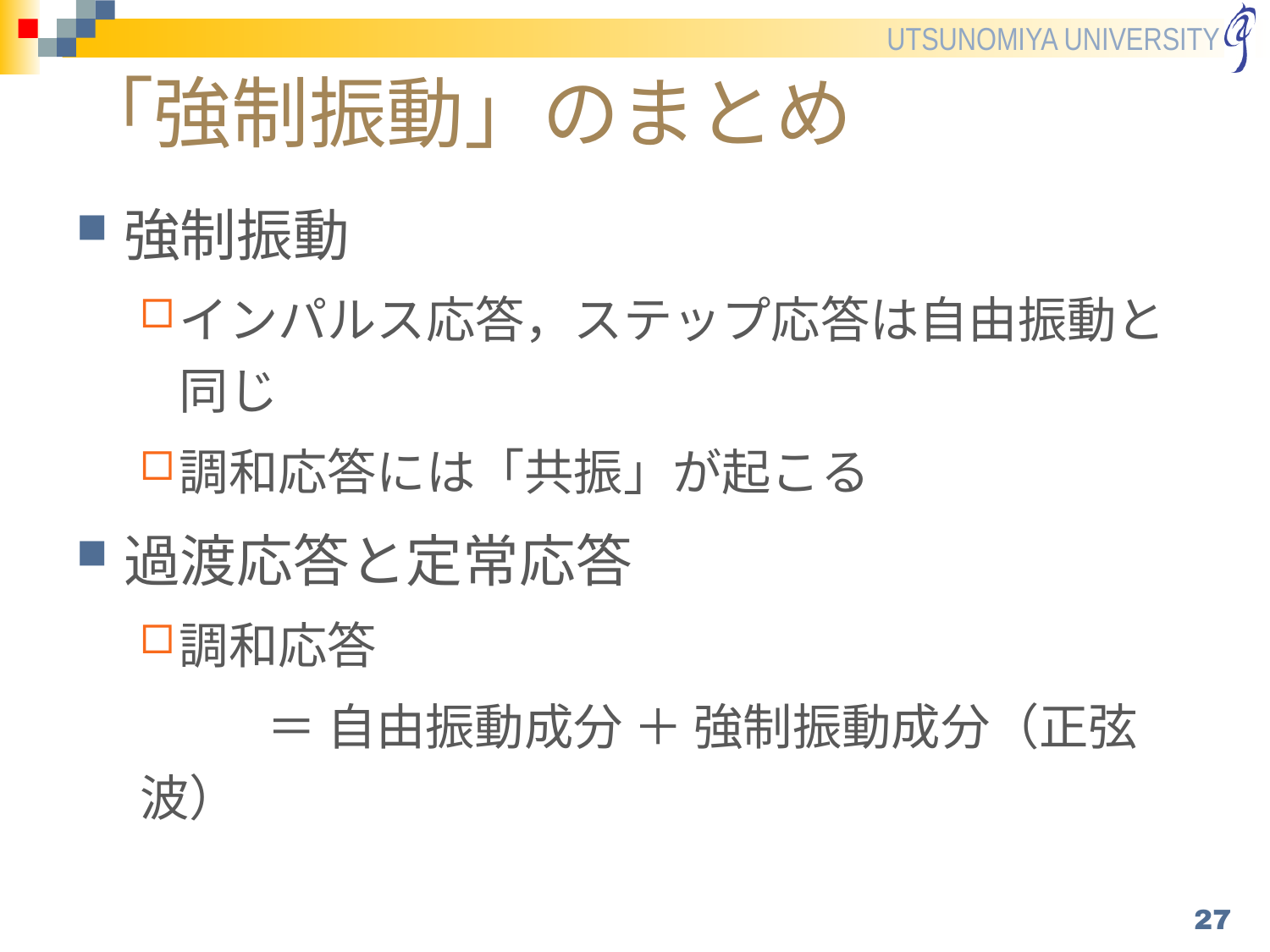

# 「強制振動」のまとめ
強制振動
インパルス応答，ステップ応答は自由振動と同じ
調和応答には「共振」が起こる
過渡応答と定常応答
調和応答
	＝ 自由振動成分 ＋ 強制振動成分（正弦波）

27